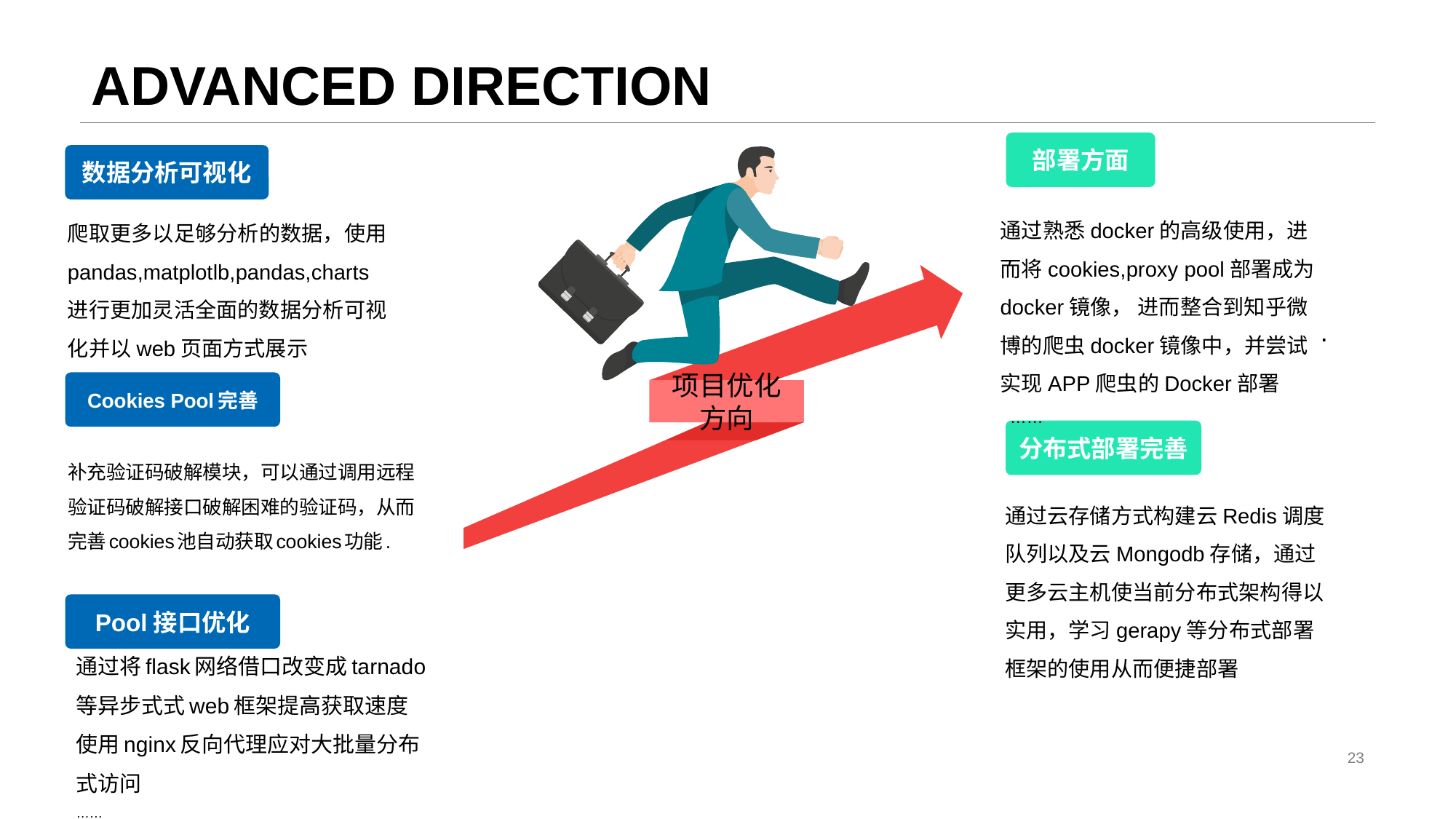

# ADVANCED DIRECTION
部署方面

项目优化方向

数据分析可视化
爬取更多以足够分析的数据，使用pandas,matplotlb,pandas,charts进行更加灵活全面的数据分析可视化并以web页面方式展示
Cookies Pool完善
分布式部署完善
补充验证码破解模块，可以通过调用远程验证码破解接口破解困难的验证码，从而完善cookies池自动获取cookies功能.

……
.
通过熟悉docker的高级使用，进而将cookies,proxy pool部署成为docker镜像， 进而整合到知乎微博的爬虫docker镜像中，并尝试实现APP爬虫的Docker部署
.

……
通过云存储方式构建云Redis调度队列以及云Mongodb存储，通过更多云主机使当前分布式架构得以实用，学习gerapy等分布式部署框架的使用从而便捷部署
Pool接口优化
通过将flask网络借口改变成tarnado等异步式式web框架提高获取速度
使用nginx反向代理应对大批量分布式访问
……
23